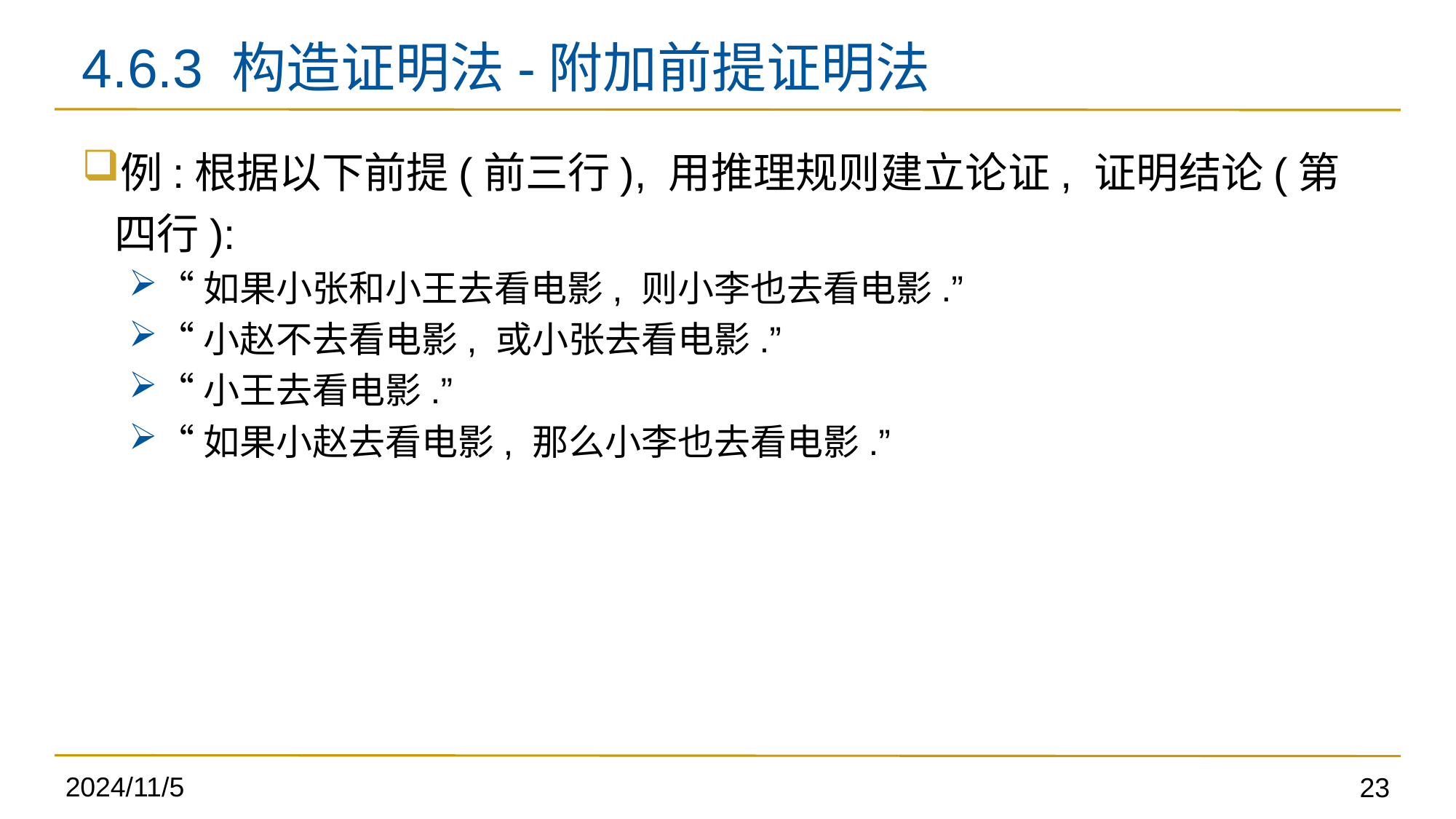

# 4.6.3 构造证明法-附加前提证明法
例:根据以下前提(前三行), 用推理规则建立论证, 证明结论(第四行):
“如果小张和小王去看电影, 则小李也去看电影.”
“小赵不去看电影, 或小张去看电影.”
“小王去看电影.”
“如果小赵去看电影, 那么小李也去看电影.”

2024/11/5
23